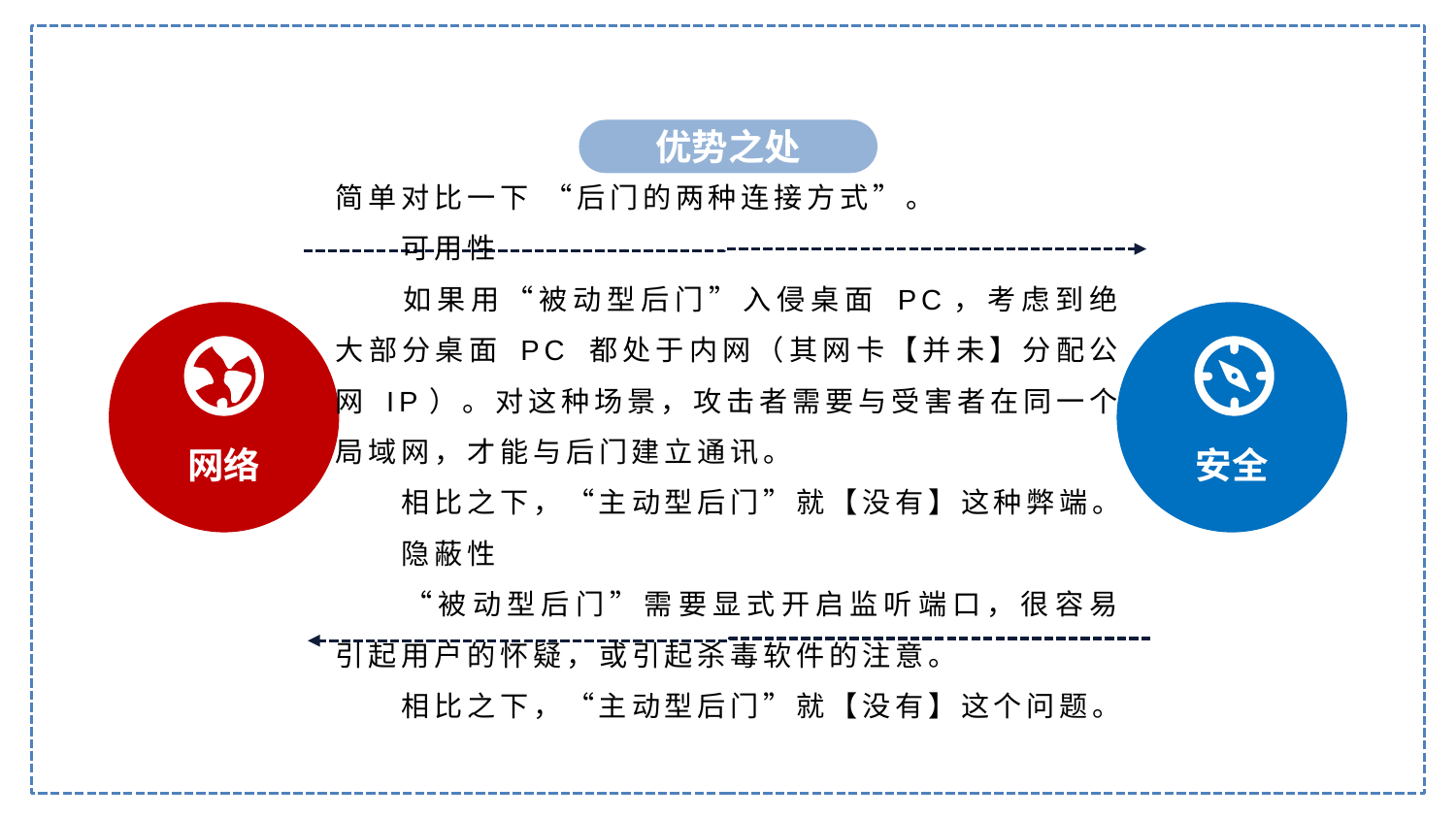

优势之处

简单对比一下 “后门的两种连接方式”。
　　可用性
　　如果用“被动型后门”入侵桌面 PC，考虑到绝大部分桌面 PC 都处于内网（其网卡【并未】分配公网 IP）。对这种场景，攻击者需要与受害者在同一个局域网，才能与后门建立通讯。
　　相比之下，“主动型后门”就【没有】这种弊端。
　　隐蔽性
　　“被动型后门”需要显式开启监听端口，很容易引起用户的怀疑，或引起杀毒软件的注意。
　　相比之下，“主动型后门”就【没有】这个问题。

网络
安全